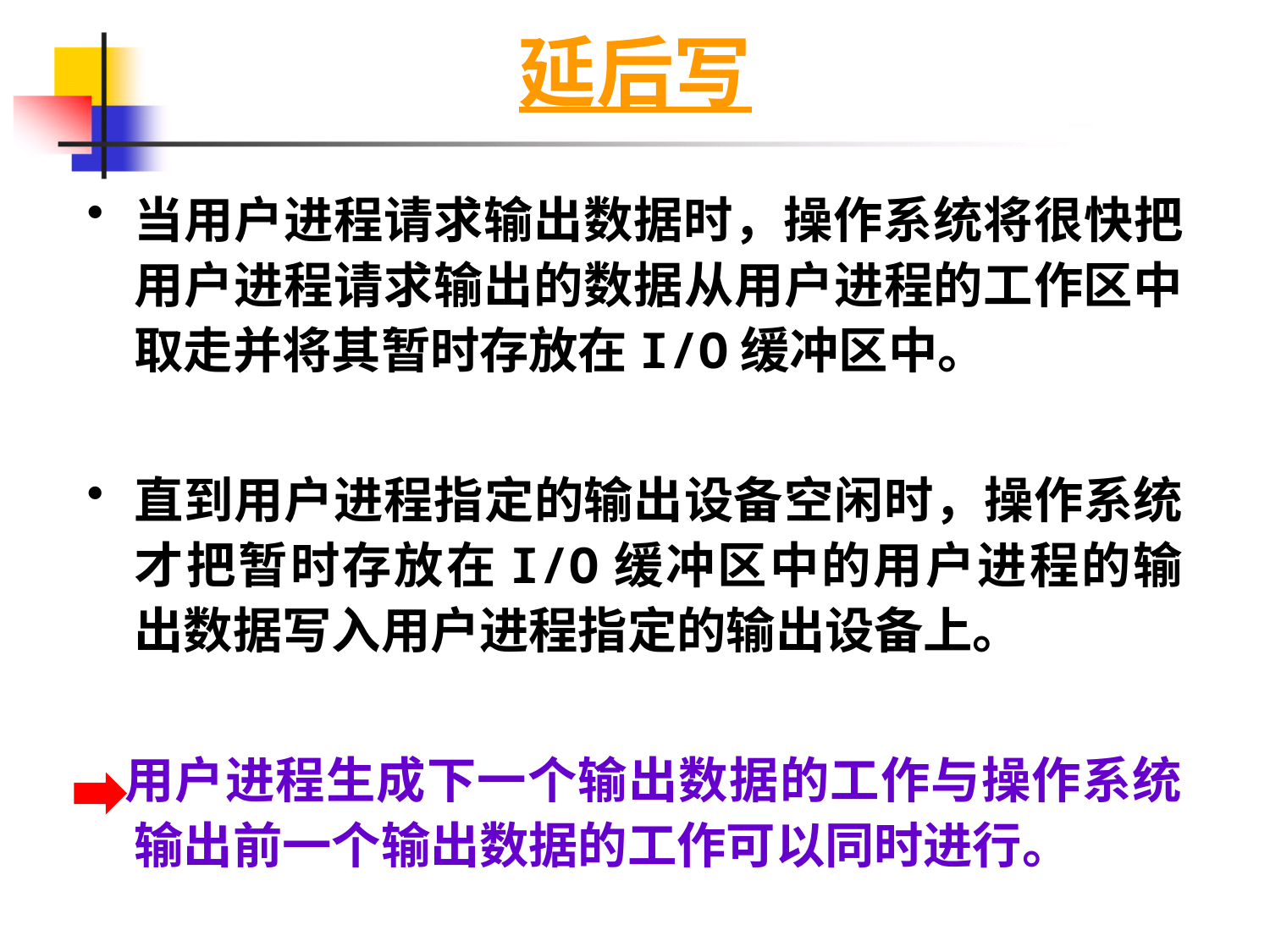

# 延后写
当用户进程请求输出数据时，操作系统将很快把用户进程请求输出的数据从用户进程的工作区中取走并将其暂时存放在I/O缓冲区中。

直到用户进程指定的输出设备空闲时，操作系统才把暂时存放在I/O缓冲区中的用户进程的输出数据写入用户进程指定的输出设备上。

  用户进程生成下一个输出数据的工作与操作系统输出前一个输出数据的工作可以同时进行。